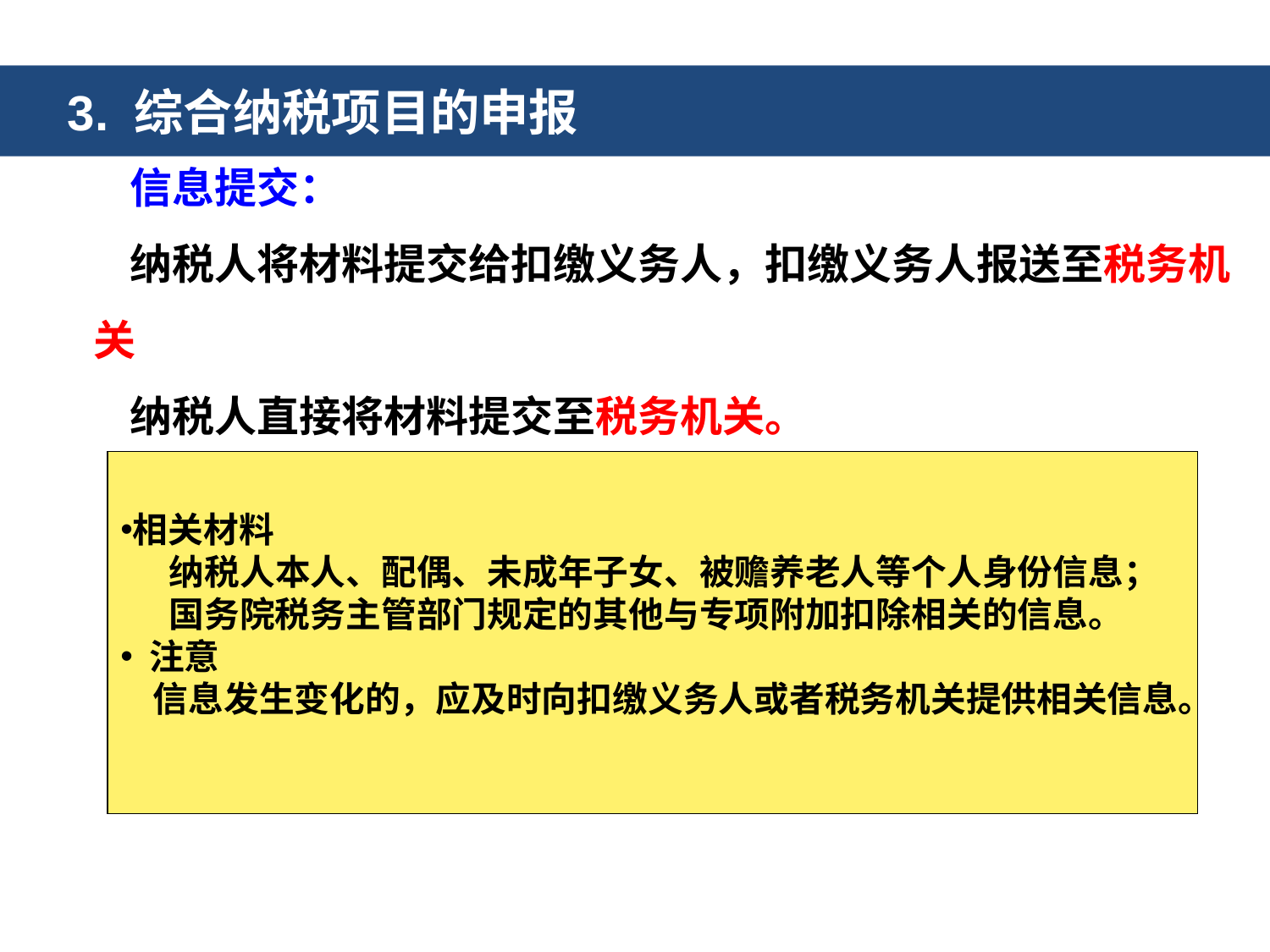

3. 综合纳税项目的申报
信息提交：
纳税人将材料提交给扣缴义务人，扣缴义务人报送至税务机关
纳税人直接将材料提交至税务机关。
相关材料
     纳税人本人、配偶、未成年子女、被赡养老人等个人身份信息；
     国务院税务主管部门规定的其他与专项附加扣除相关的信息。
 注意
   信息发生变化的，应及时向扣缴义务人或者税务机关提供相关信息。